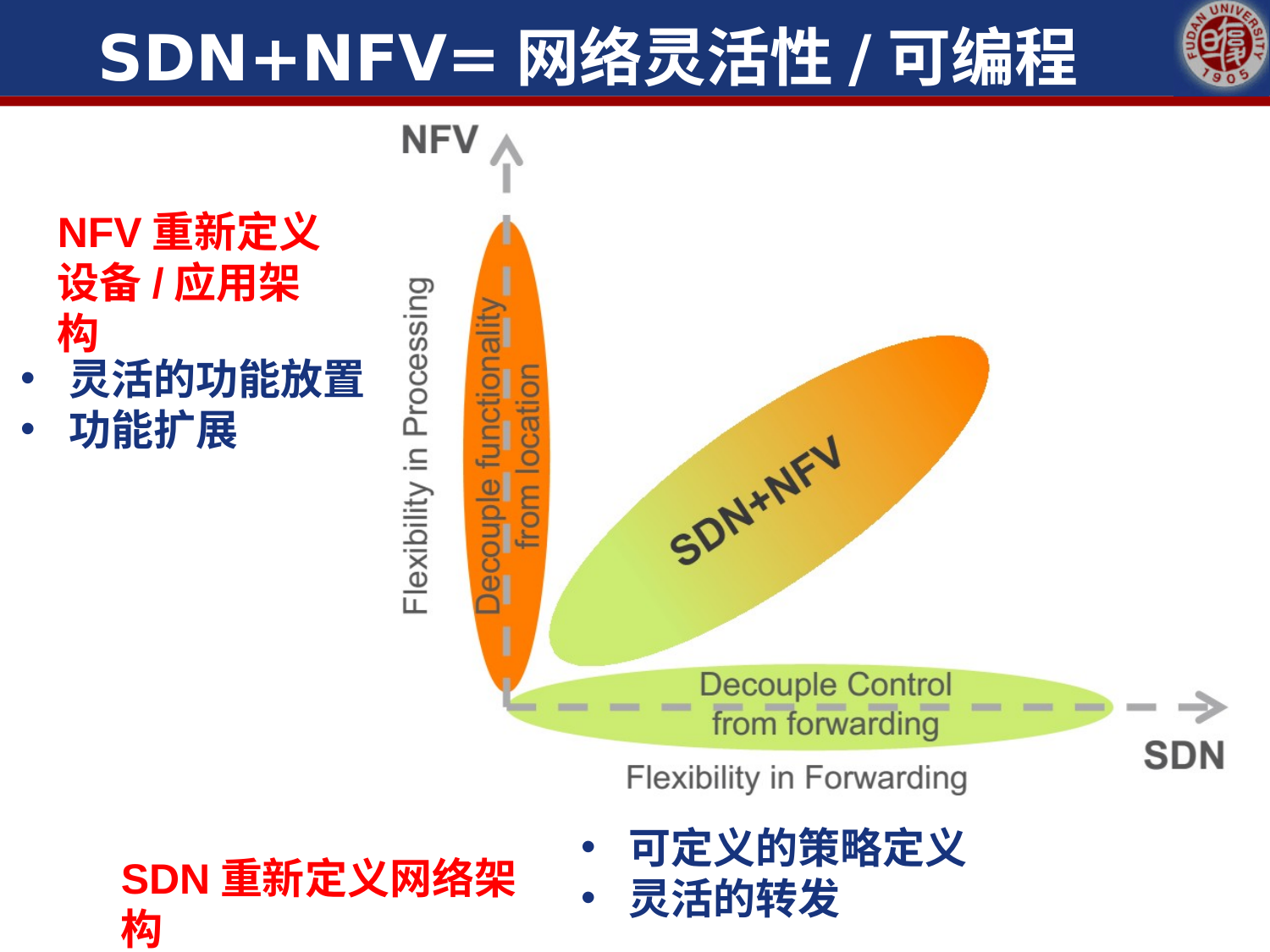

# SDN+NFV=网络灵活性/可编程

NFV重新定义设备/应用架构
灵活的功能放置
功能扩展
可定义的策略定义
灵活的转发
SDN重新定义网络架构